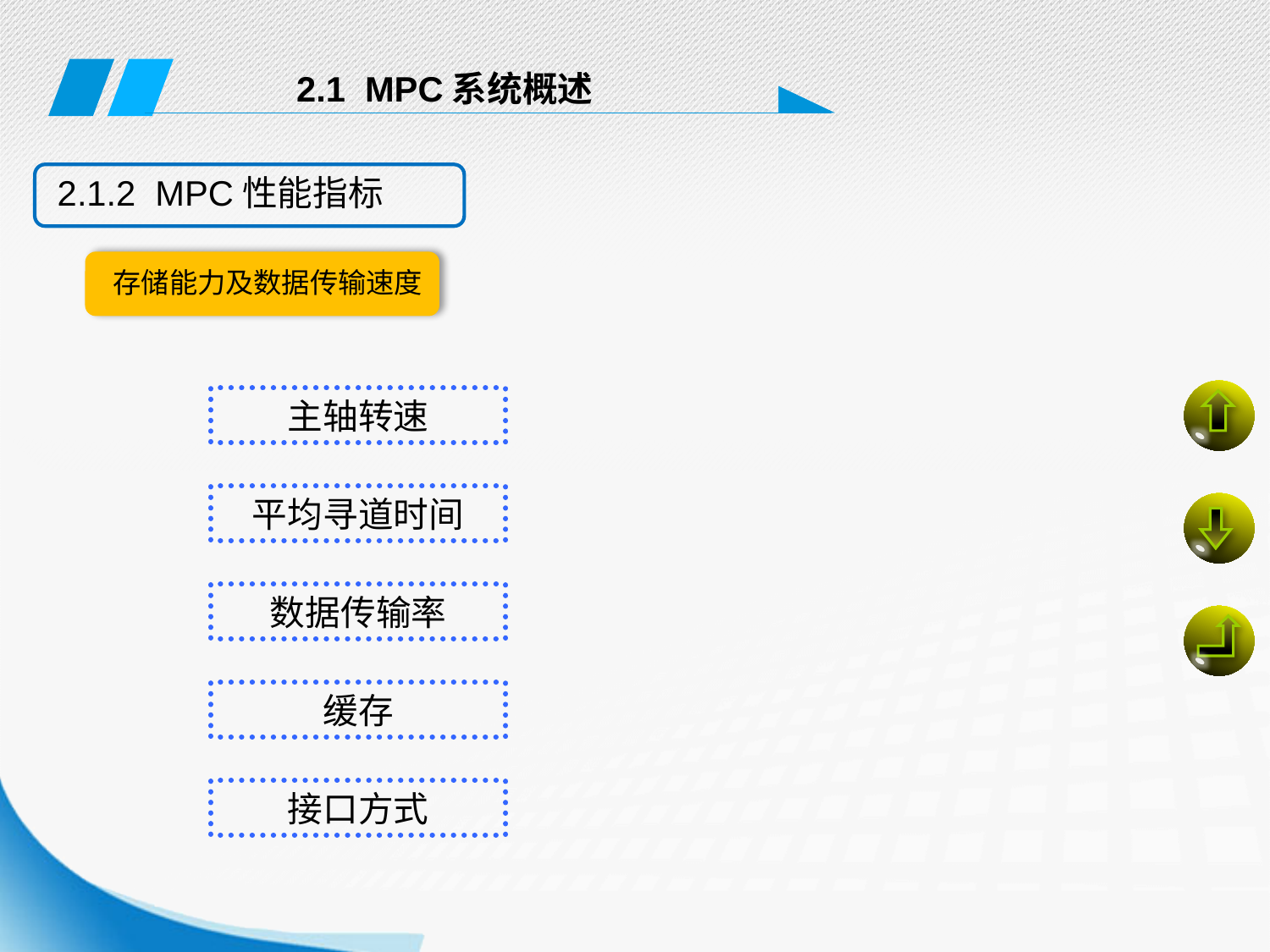

2.1  MPC系统概述

2.1.2  MPC性能指标

存储能力及数据传输速度

主轴转速
平均寻道时间

数据传输率

缓存
接口方式